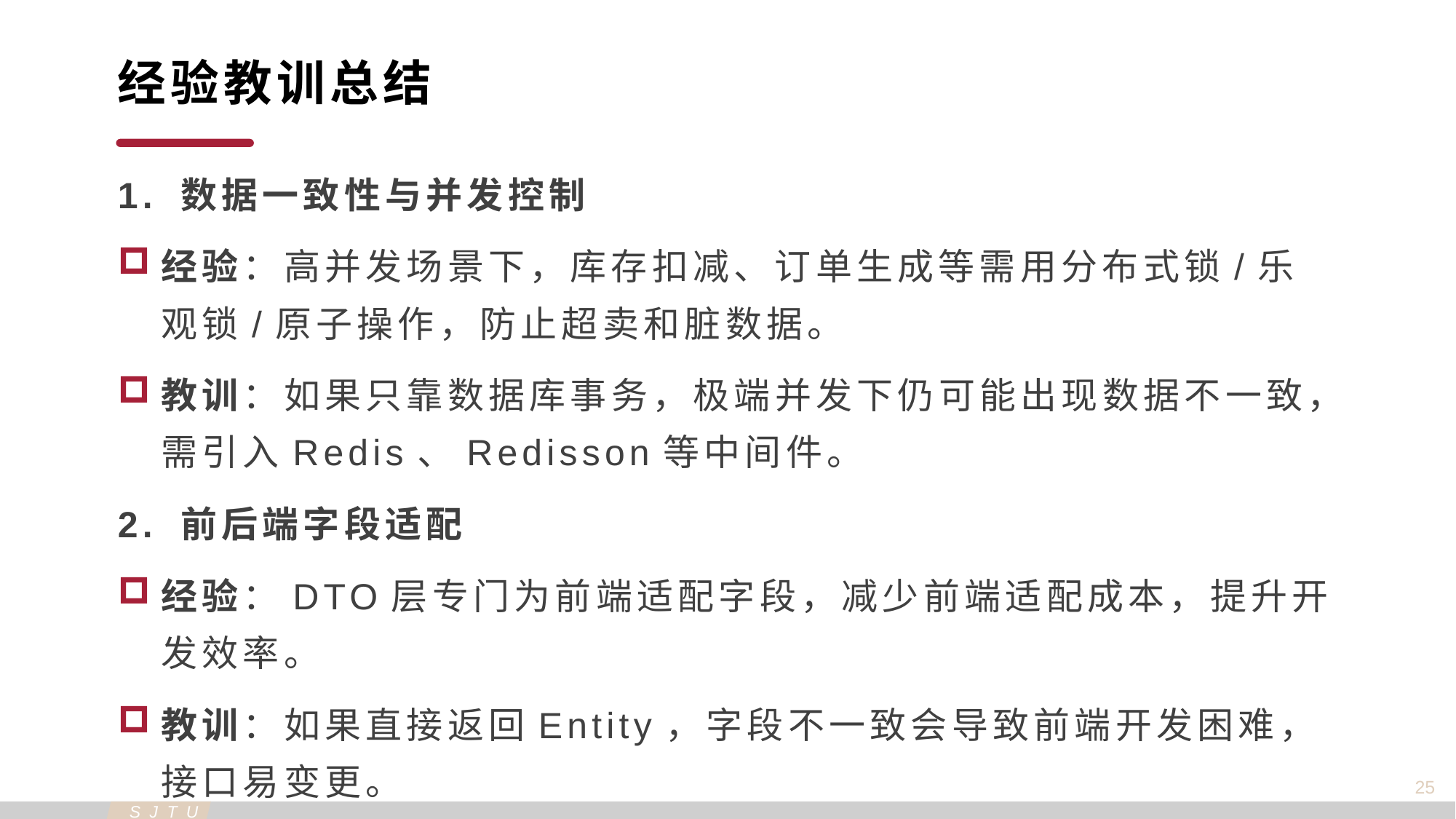

经验教训总结
1. 数据一致性与并发控制
经验：高并发场景下，库存扣减、订单生成等需用分布式锁/乐观锁/原子操作，防止超卖和脏数据。
教训：如果只靠数据库事务，极端并发下仍可能出现数据不一致，需引入Redis、Redisson等中间件。
2. 前后端字段适配
经验：DTO层专门为前端适配字段，减少前端适配成本，提升开发效率。
教训：如果直接返回Entity，字段不一致会导致前端开发困难，接口易变更。

25